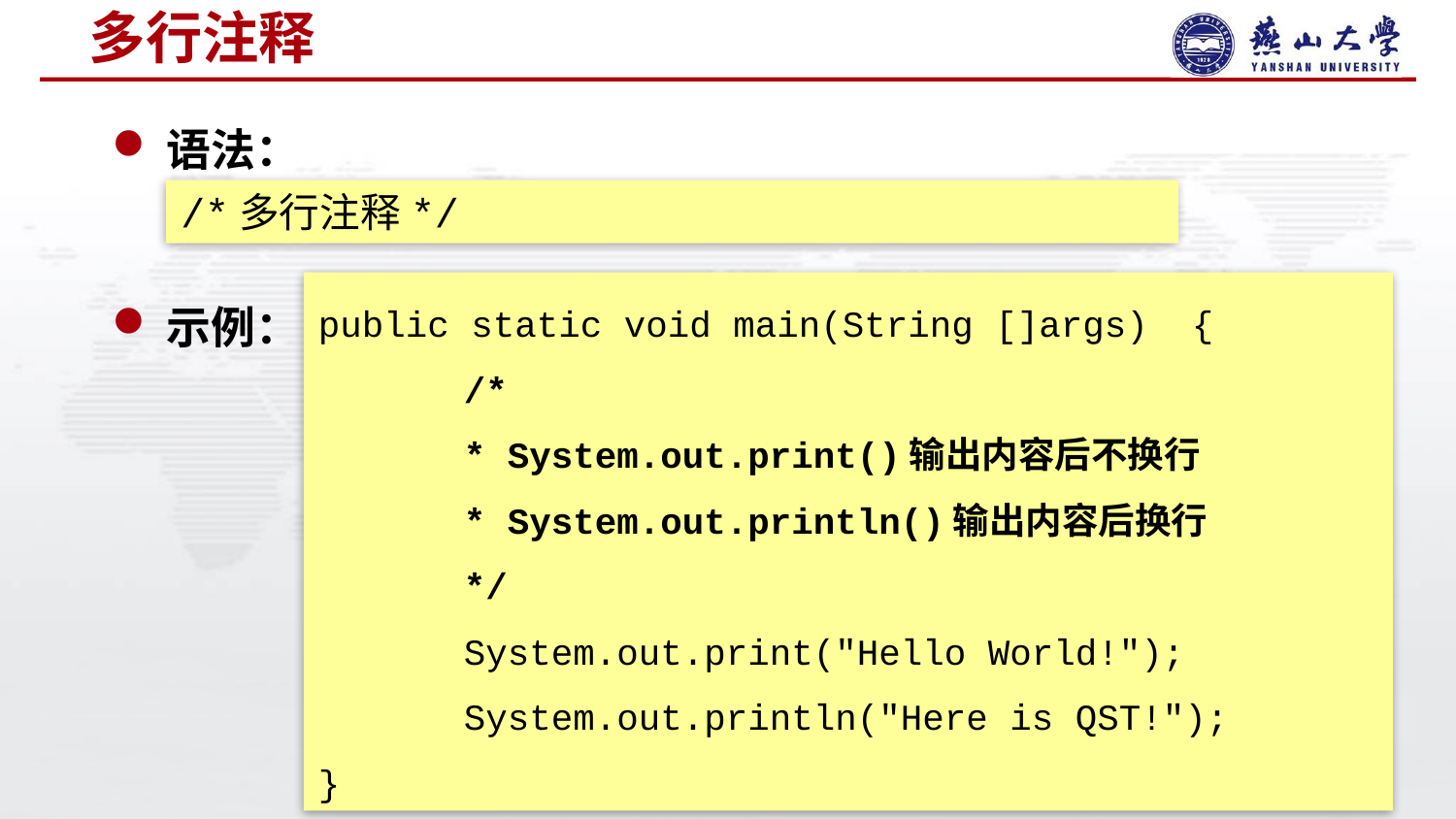

# 多行注释
语法：

示例：

/*多行注释*/
public static void main(String []args)	{
	/*
	* System.out.print()输出内容后不换行
	* System.out.println()输出内容后换行
	*/
	System.out.print("Hello World!");
	System.out.println("Here is QST!");
}